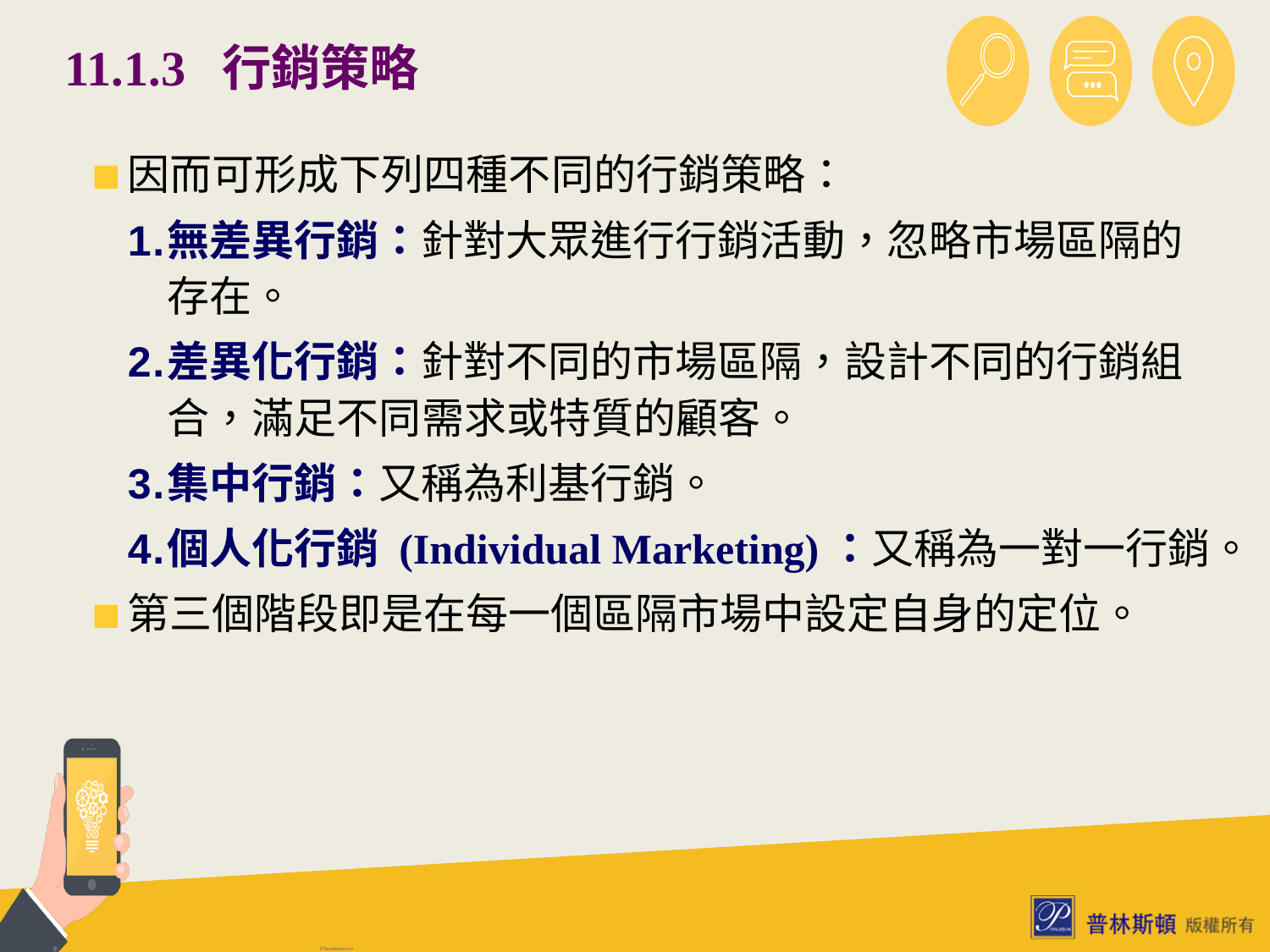

# 11.1.3  行銷策略
因而可形成下列四種不同的行銷策略：
無差異行銷：針對大眾進行行銷活動，忽略市場區隔的存在。
差異化行銷：針對不同的市場區隔，設計不同的行銷組合，滿足不同需求或特質的顧客。
集中行銷：又稱為利基行銷。
個人化行銷 (Individual Marketing)：又稱為一對一行銷。
第三個階段即是在每一個區隔市場中設定自身的定位。